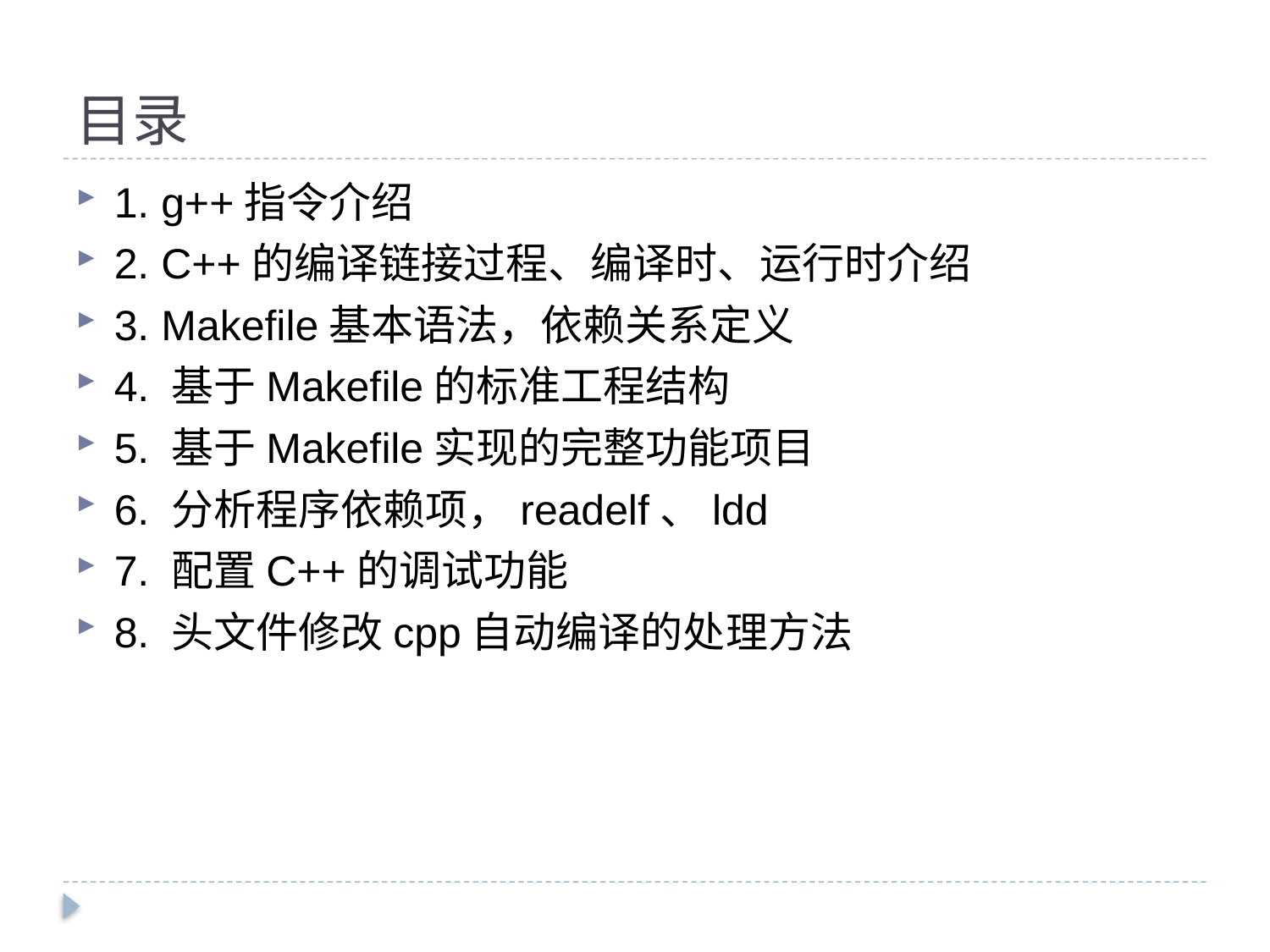

# 目录
1. g++指令介绍
2. C++的编译链接过程、编译时、运行时介绍
3. Makefile基本语法，依赖关系定义
4. 基于Makefile的标准工程结构
5. 基于Makefile实现的完整功能项目
6. 分析程序依赖项，readelf、ldd
7. 配置C++的调试功能
8. 头文件修改cpp自动编译的处理方法